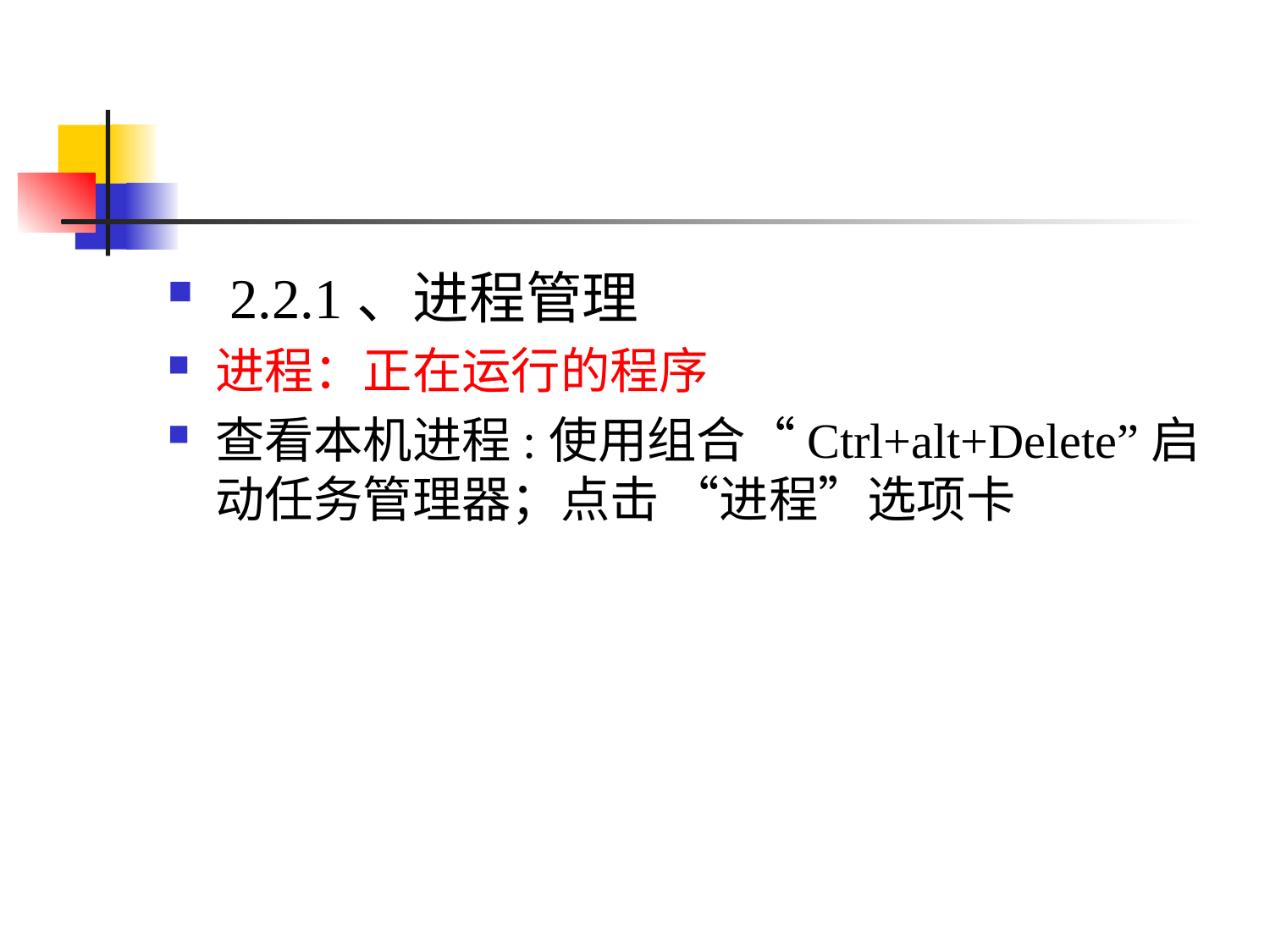

#
 2.2.1、进程管理
进程：正在运行的程序
查看本机进程:使用组合“Ctrl+alt+Delete”启动任务管理器；点击 “进程”选项卡

30